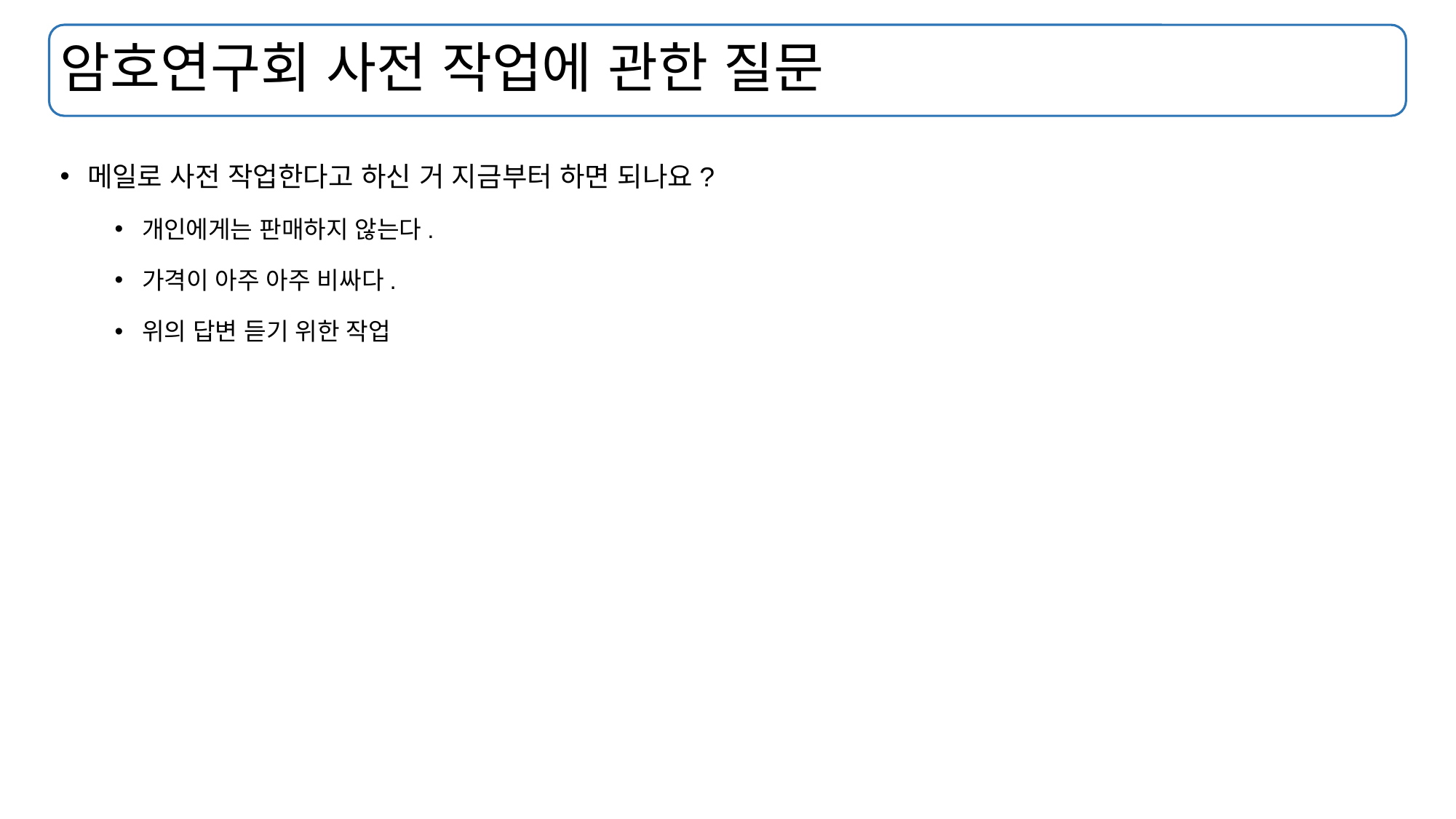

# 암호연구회 사전 작업에 관한 질문
메일로 사전 작업한다고 하신 거 지금부터 하면 되나요?
개인에게는 판매하지 않는다.
가격이 아주 아주 비싸다.
위의 답변 듣기 위한 작업